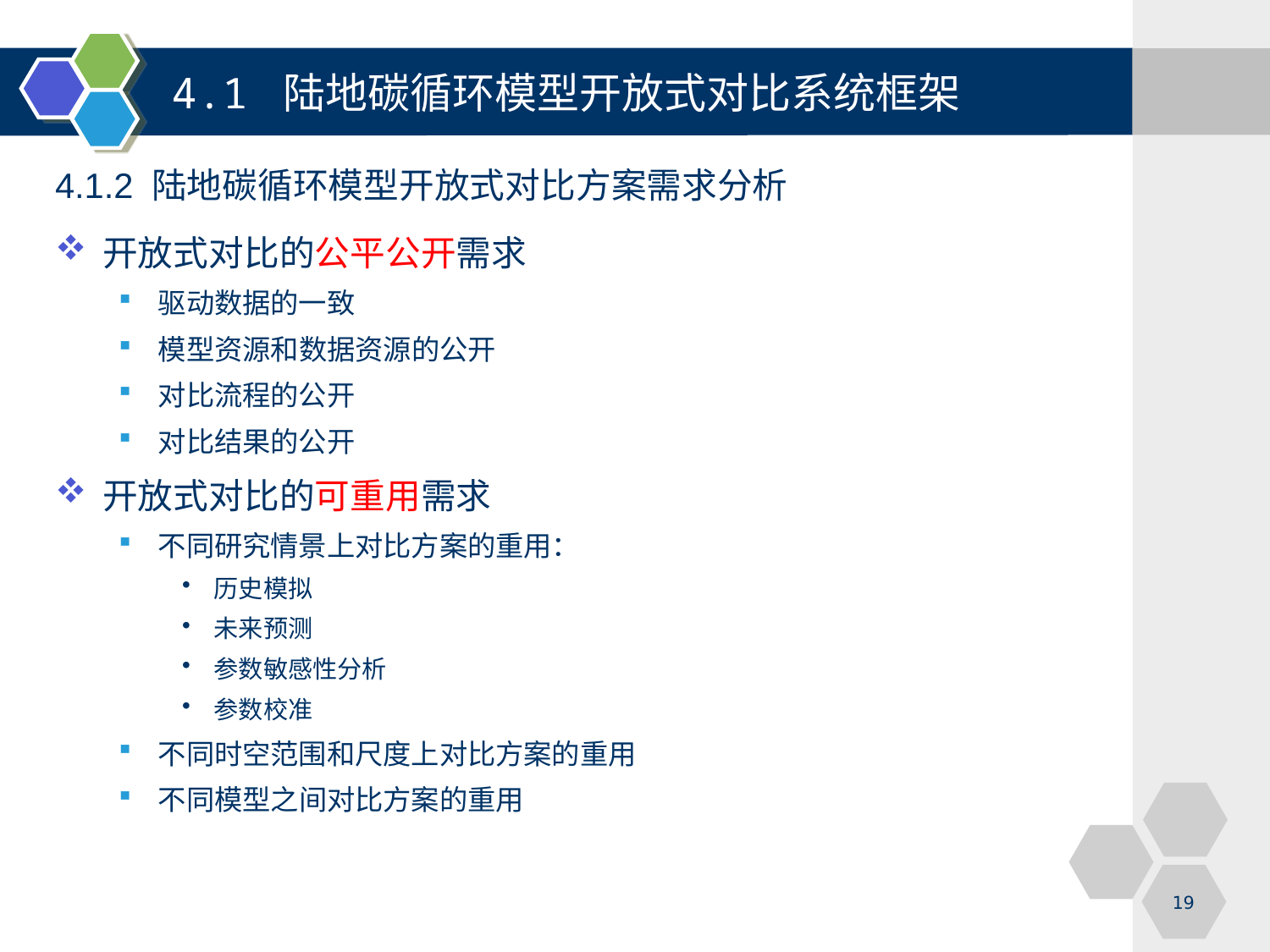

4.1 陆地碳循环模型开放式对比系统框架
4.1.2 陆地碳循环模型开放式对比方案需求分析
开放式对比的公平公开需求
驱动数据的一致
模型资源和数据资源的公开
对比流程的公开
对比结果的公开
开放式对比的可重用需求
不同研究情景上对比方案的重用：
历史模拟
未来预测
参数敏感性分析
参数校准
不同时空范围和尺度上对比方案的重用
不同模型之间对比方案的重用
19